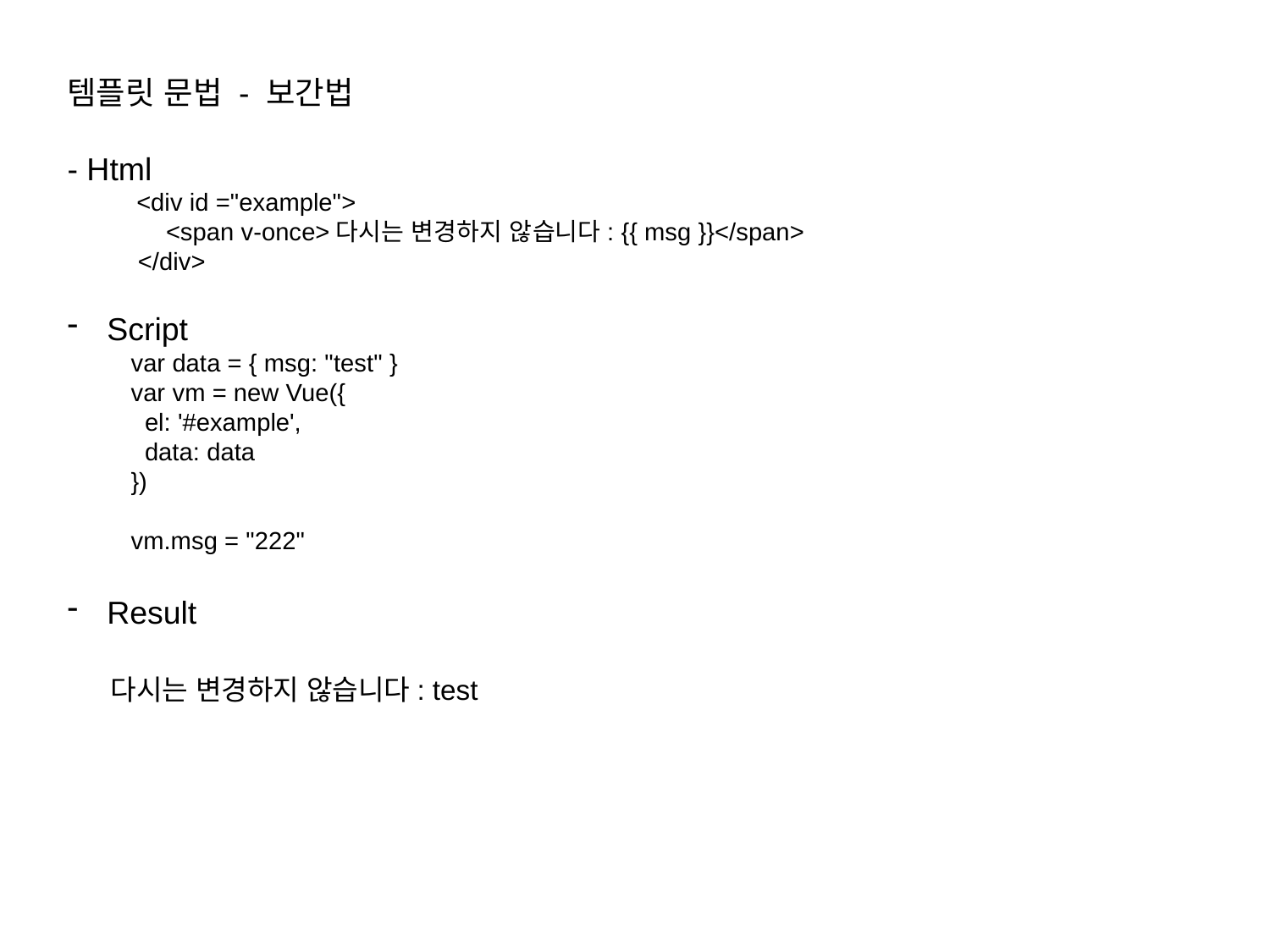

템플릿 문법 - 보간법

- Html
 <div id ="example">
     <span v-once>다시는 변경하지 않습니다: {{ msg }}</span>
 </div>

Script
var data = { msg: "test" }
var vm = new Vue({
  el: '#example',
  data: data
})

vm.msg = "222"

Result

    다시는 변경하지 않습니다: test